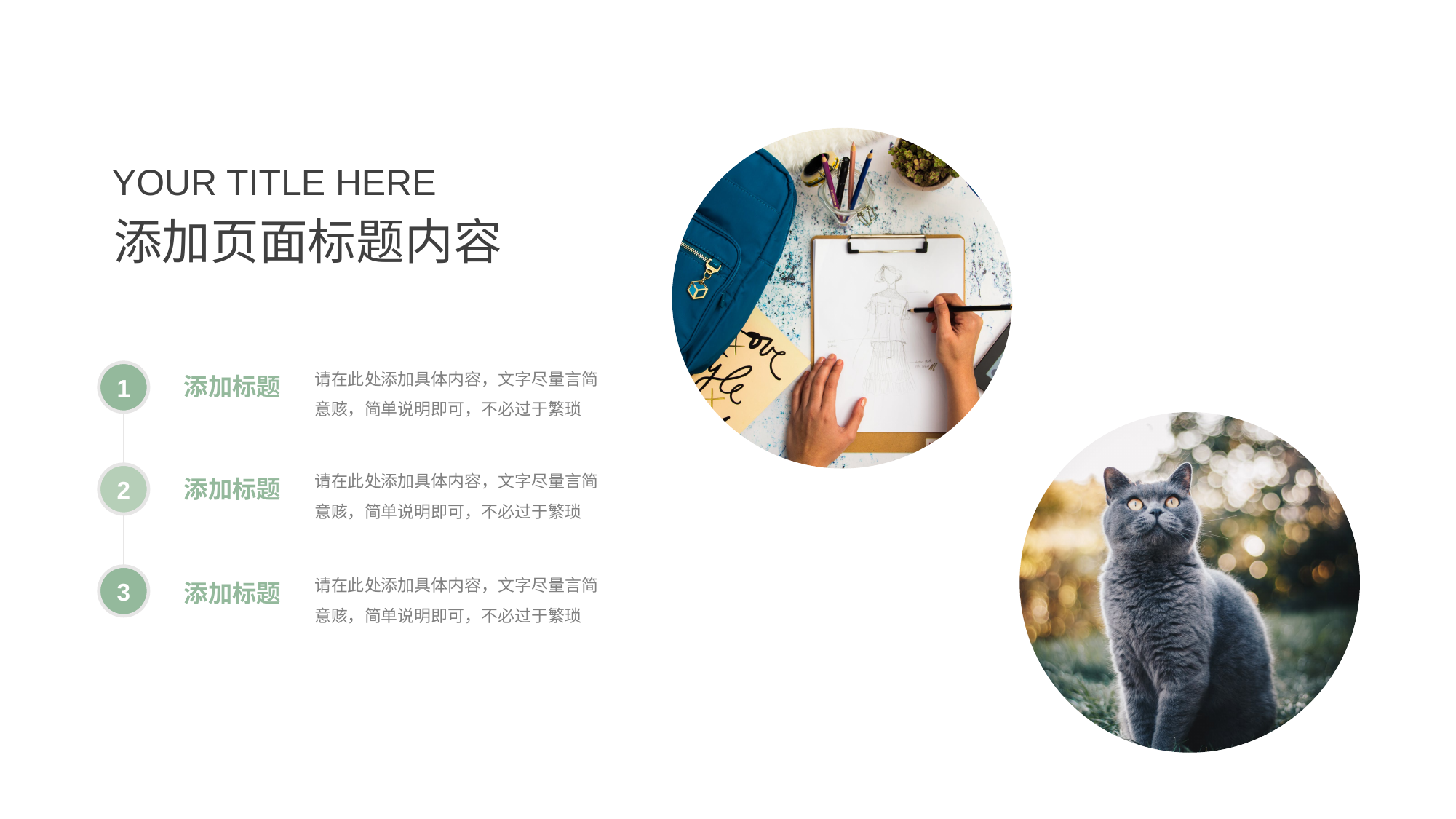

YOUR TITLE HERE
添加页面标题内容
请在此处添加具体内容，文字尽量言简意赅，简单说明即可，不必过于繁琐
1
添加标题

请在此处添加具体内容，文字尽量言简意赅，简单说明即可，不必过于繁琐
2
添加标题
请在此处添加具体内容，文字尽量言简意赅，简单说明即可，不必过于繁琐
3
添加标题